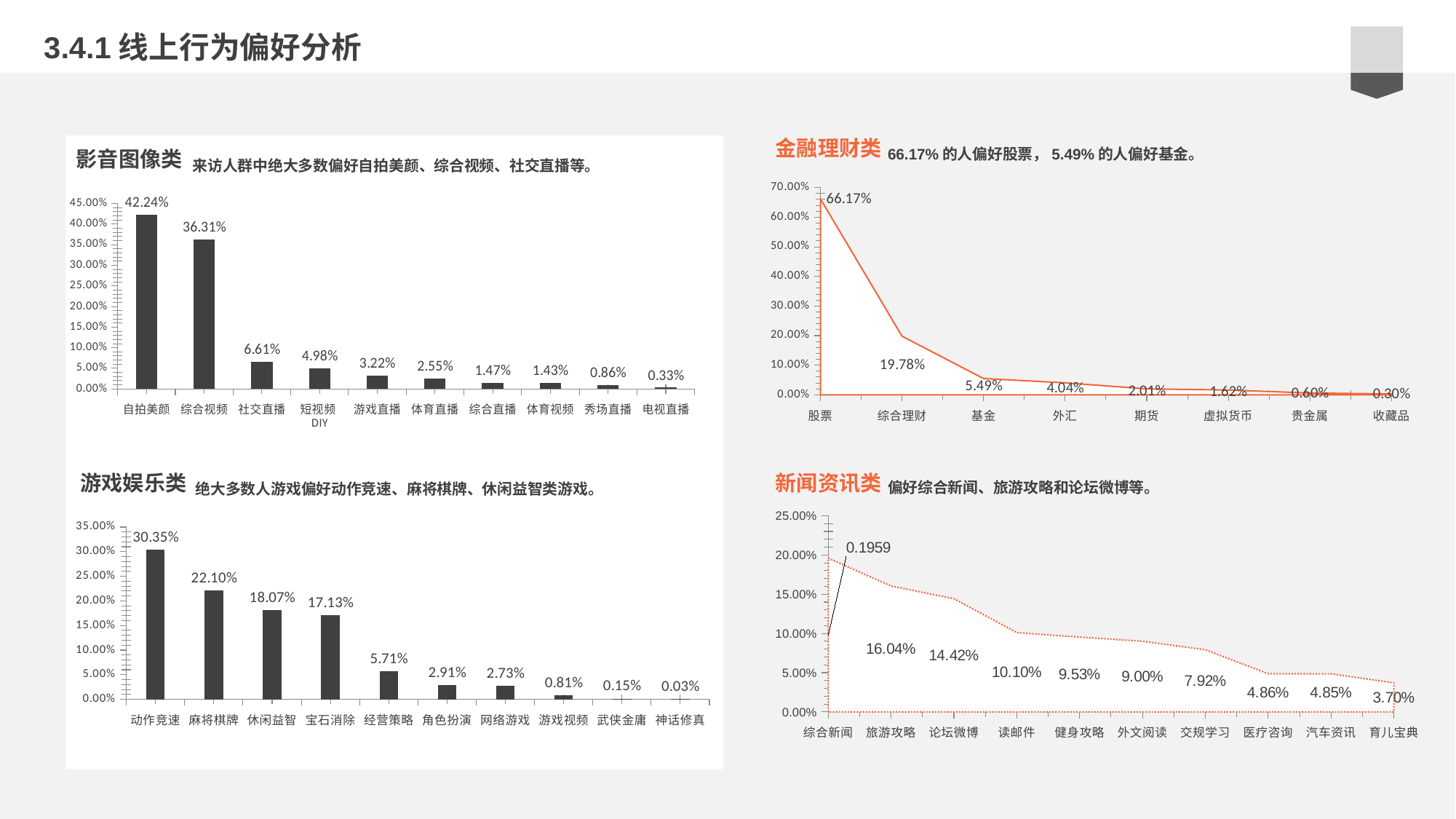

3.4.1线上行为偏好分析
84
金融理财类
66.17%的人偏好股票，5.49%的人偏好基金。

影音图像类
来访人群中绝大多数偏好自拍美颜、综合视频、社交直播等。

### Chart

| Category | 占比 |
|---|---|
| 自拍美颜 | 0.4224 |
| 综合视频 | 0.3631 |
| 社交直播 | 0.0661 |
| 短视频DIY | 0.0498 |
| 游戏直播 | 0.0322 |
| 体育直播 | 0.0255 |
| 综合直播 | 0.0147 |
| 体育视频 | 0.0143 |
| 秀场直播 | 0.0086 |
| 电视直播 | 0.0033 |

### Chart

| Category | 占比 |
|---|---|
| 股票 | 0.6617 |
| 综合理财 | 0.1978 |
| 基金 | 0.0549 |
| 外汇 | 0.0404 |
| 期货 | 0.0201 |
| 虚拟货币 | 0.0162 |
| 贵金属 | 0.006 |
| 收藏品 | 0.003 |

### Chart

| Category | 占比 |
|---|---|
| 动作竞速 | 0.3035 |
| 麻将棋牌 | 0.221 |
| 休闲益智 | 0.1807 |
| 宝石消除 | 0.1713 |
| 经营策略 | 0.0571 |
| 角色扮演 | 0.0291 |
| 网络游戏 | 0.0273 |
| 游戏视频 | 0.0081 |
| 武侠金庸 | 0.0015 |
| 神话修真 | 0.0003 |
游戏娱乐类
新闻资讯类
偏好综合新闻、旅游攻略和论坛微博等。
绝大多数人游戏偏好动作竞速、麻将棋牌、休闲益智类游戏。

### Chart

| Category | 占比 |
|---|---|
| 综合新闻 | 0.1959 |
| 旅游攻略 | 0.1604 |
| 论坛微博 | 0.1442 |
| 读邮件 | 0.101 |
| 健身攻略 | 0.0953 |
| 外文阅读 | 0.09 |
| 交规学习 | 0.0792 |
| 医疗咨询 | 0.0486 |
| 汽车资讯 | 0.0485 |
| 育儿宝典 | 0.037 |